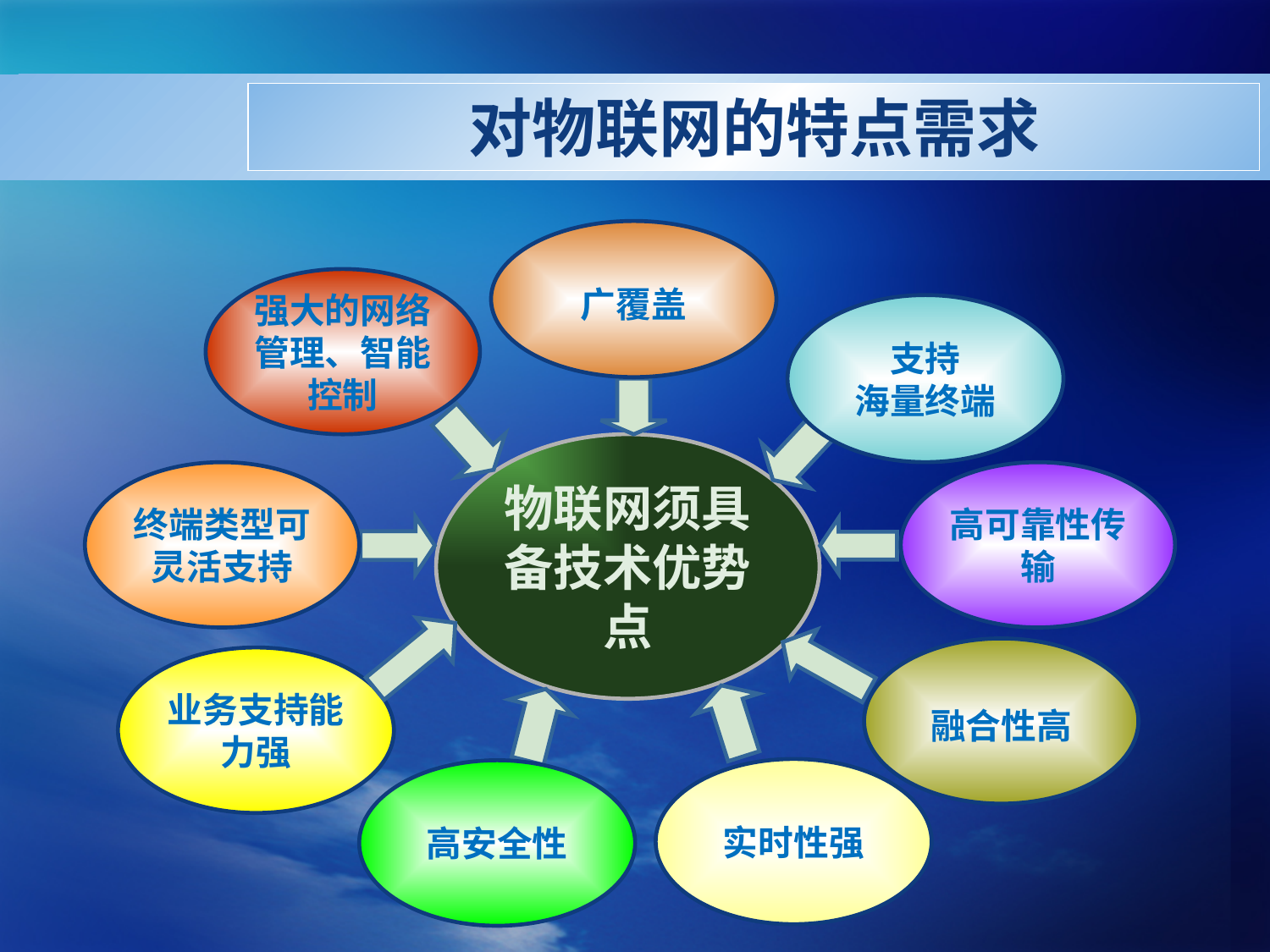

# 对物联网的特点需求
广覆盖
强大的网络管理、智能控制
支持
海量终端

物联网须具备技术优势点
终端类型可灵活支持
高可靠性传输

融合性高
业务支持能力强

实时性强
高安全性